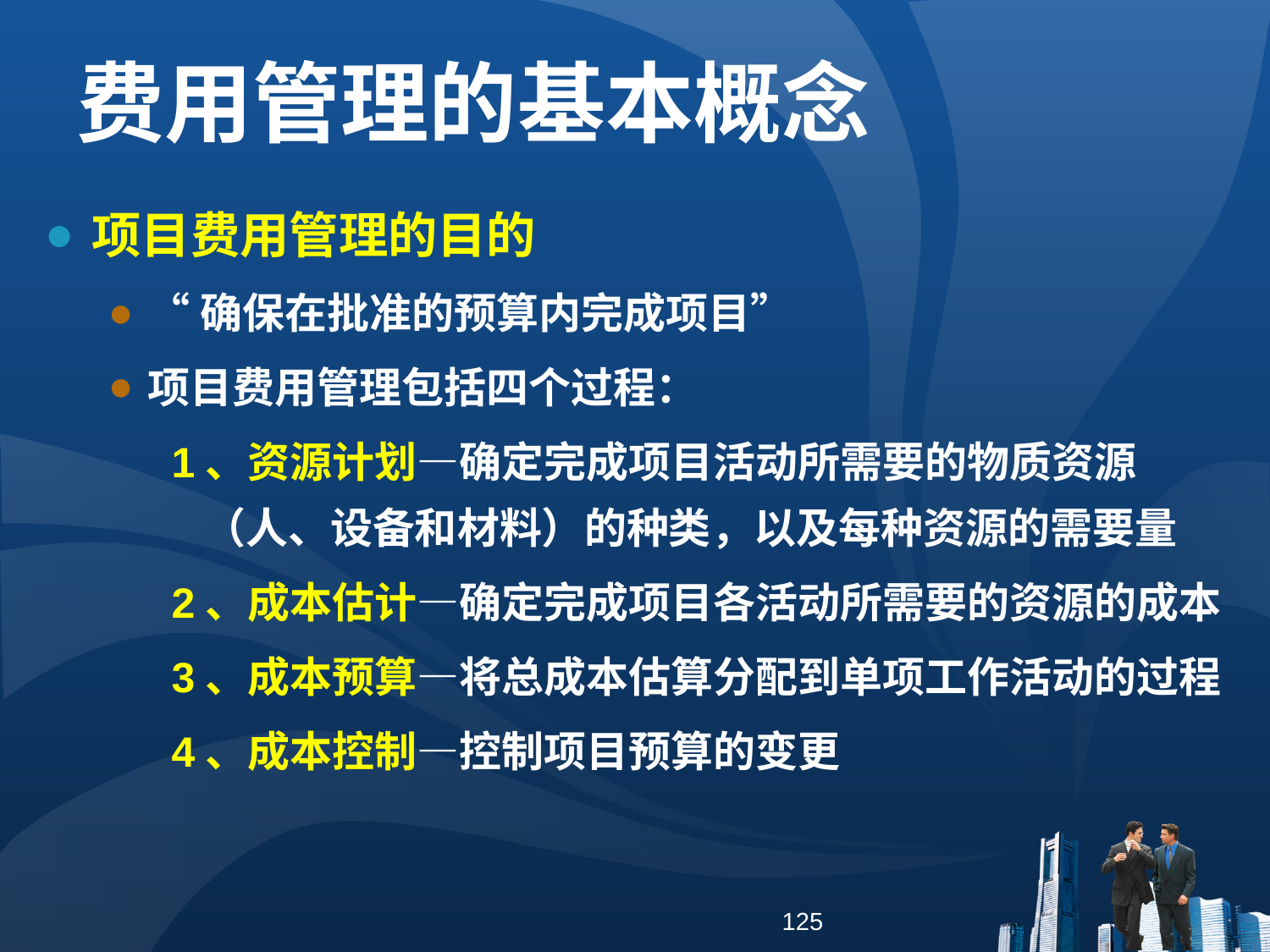

费用管理的基本概念
项目费用管理的目的
“确保在批准的预算内完成项目”
项目费用管理包括四个过程：
1、资源计划—确定完成项目活动所需要的物质资源（人、设备和材料）的种类，以及每种资源的需要量
2、成本估计—确定完成项目各活动所需要的资源的成本
3、成本预算—将总成本估算分配到单项工作活动的过程
4、成本控制—控制项目预算的变更
125